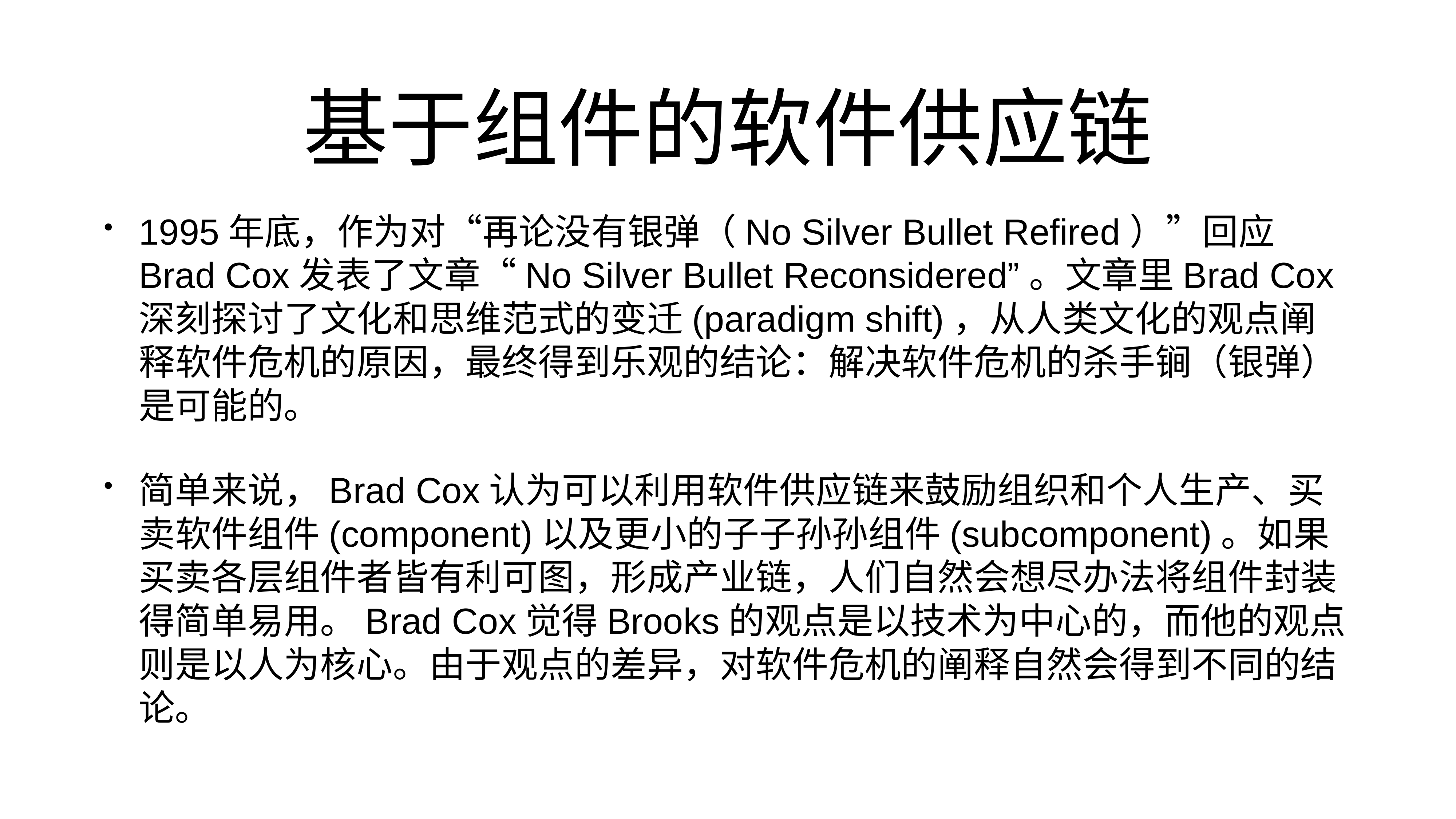

# 基于组件的软件供应链
1995年底，作为对“再论没有银弹（No Silver Bullet Refired）”回应Brad Cox发表了文章“No Silver Bullet Reconsidered”。文章里Brad Cox深刻探讨了文化和思维范式的变迁(paradigm shift)，从人类文化的观点阐释软件危机的原因，最终得到乐观的结论：解决软件危机的杀手锏（银弹）是可能的。
简单来说，Brad Cox认为可以利用软件供应链来鼓励组织和个人生产、买卖软件组件(component)以及更小的子子孙孙组件(subcomponent)。如果买卖各层组件者皆有利可图，形成产业链，人们自然会想尽办法将组件封装得简单易用。Brad Cox觉得Brooks的观点是以技术为中心的，而他的观点则是以人为核心。由于观点的差异，对软件危机的阐释自然会得到不同的结论。